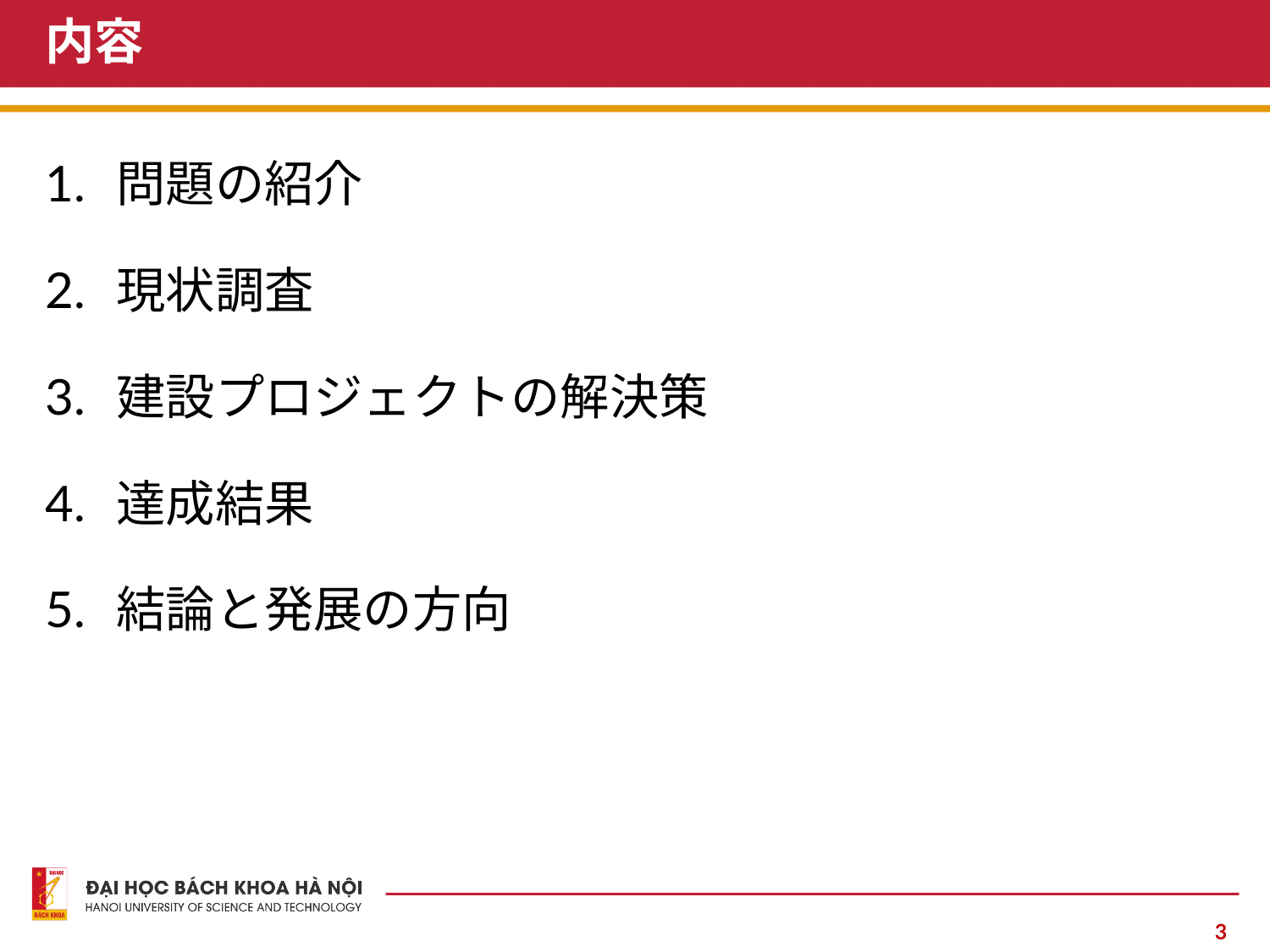

# 内容
問題の紹介
現状調査
建設プロジェクトの解決策
達成結果
結論と発展の方向

3